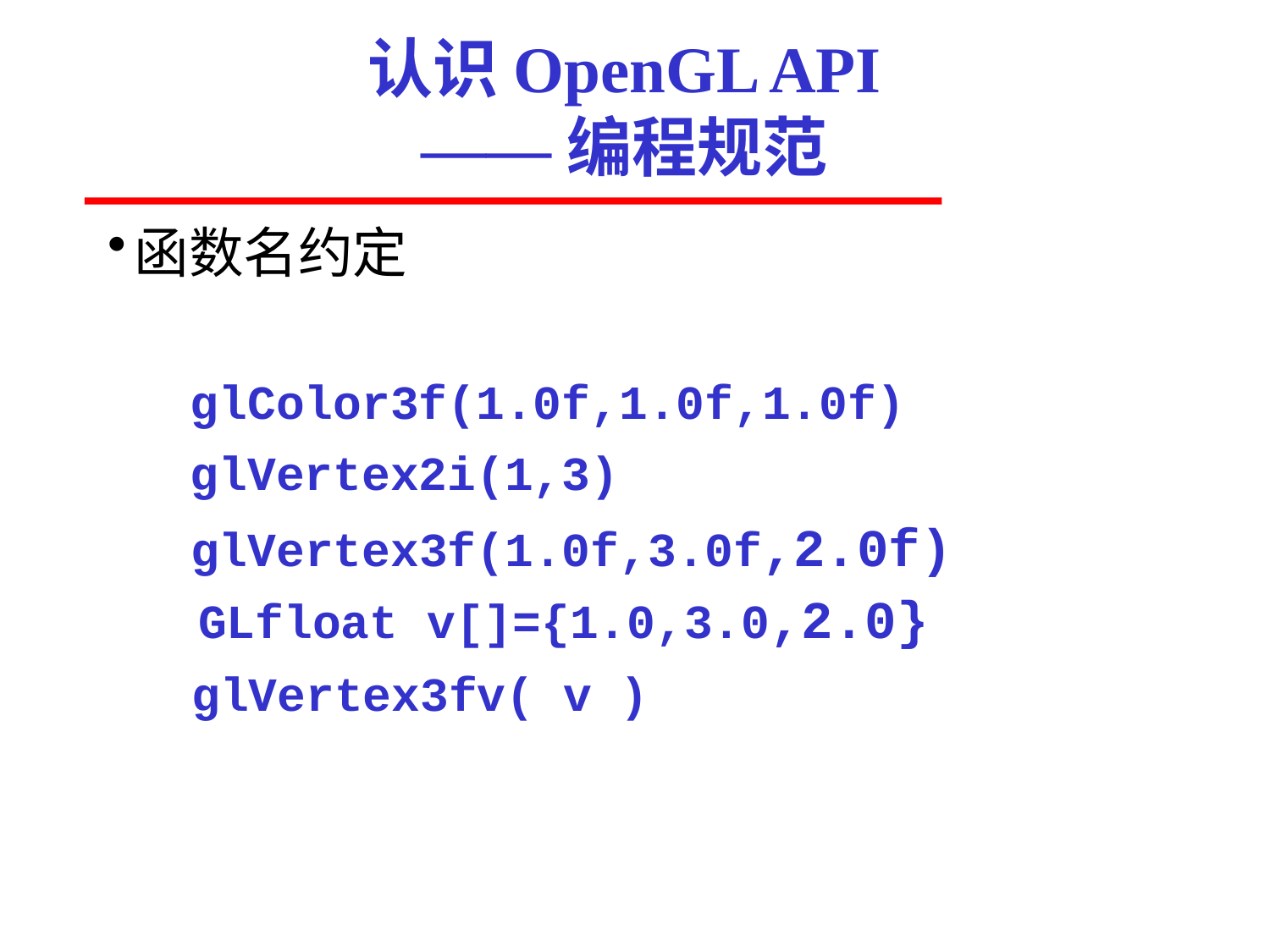

# 认识OpenGL API ——编程规范
函数名约定

glColor3f(1.0f,1.0f,1.0f)
glVertex2i(1,3)
glVertex3f(1.0f,3.0f,2.0f)
GLfloat v[]={1.0,3.0,2.0}
glVertex3fv( v )